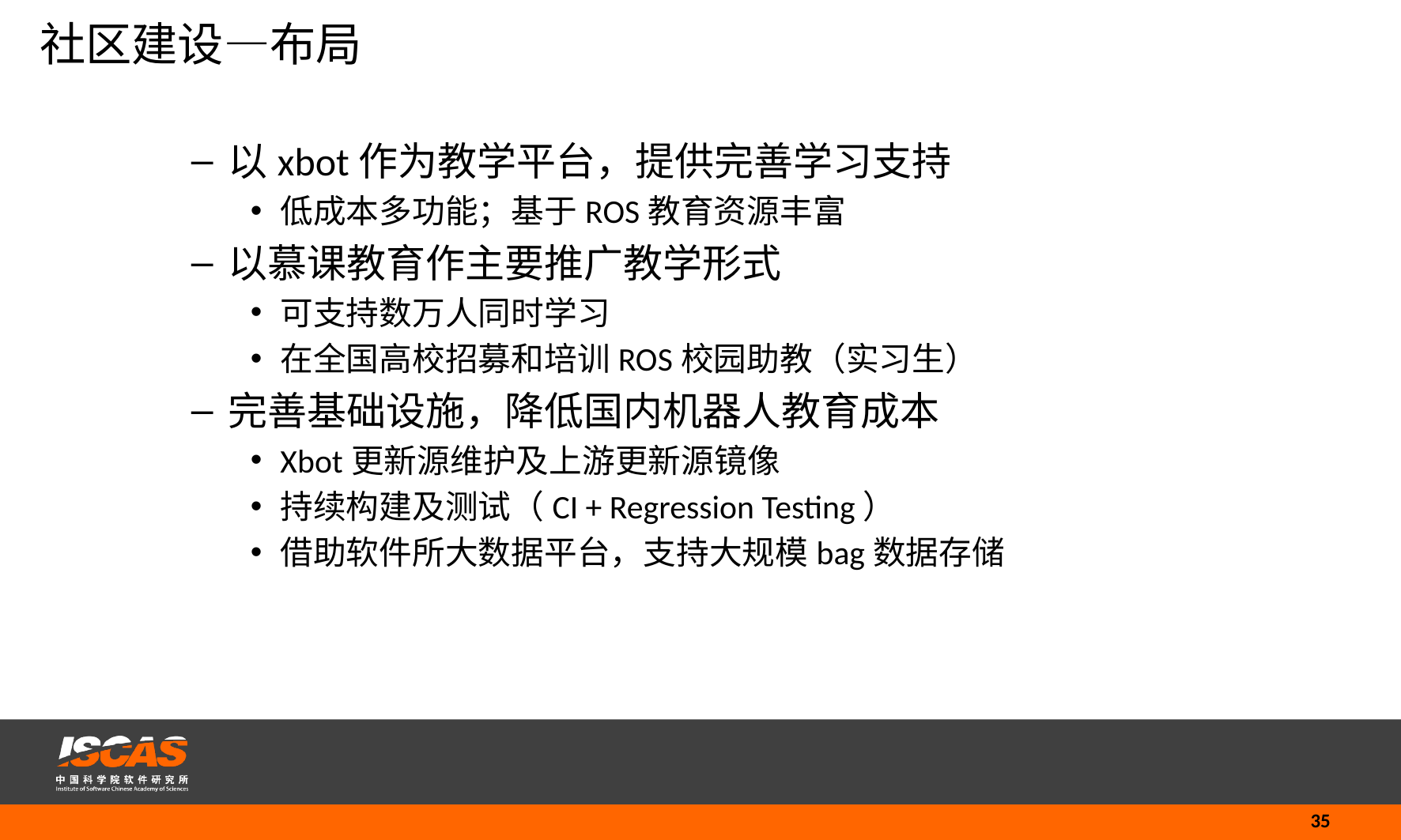

社区建设—布局
以xbot作为教学平台，提供完善学习支持
低成本多功能；基于ROS教育资源丰富
以慕课教育作主要推广教学形式
可支持数万人同时学习
在全国高校招募和培训ROS校园助教（实习生）
完善基础设施，降低国内机器人教育成本
Xbot更新源维护及上游更新源镜像
持续构建及测试（CI + Regression Testing）
借助软件所大数据平台，支持大规模bag数据存储
35